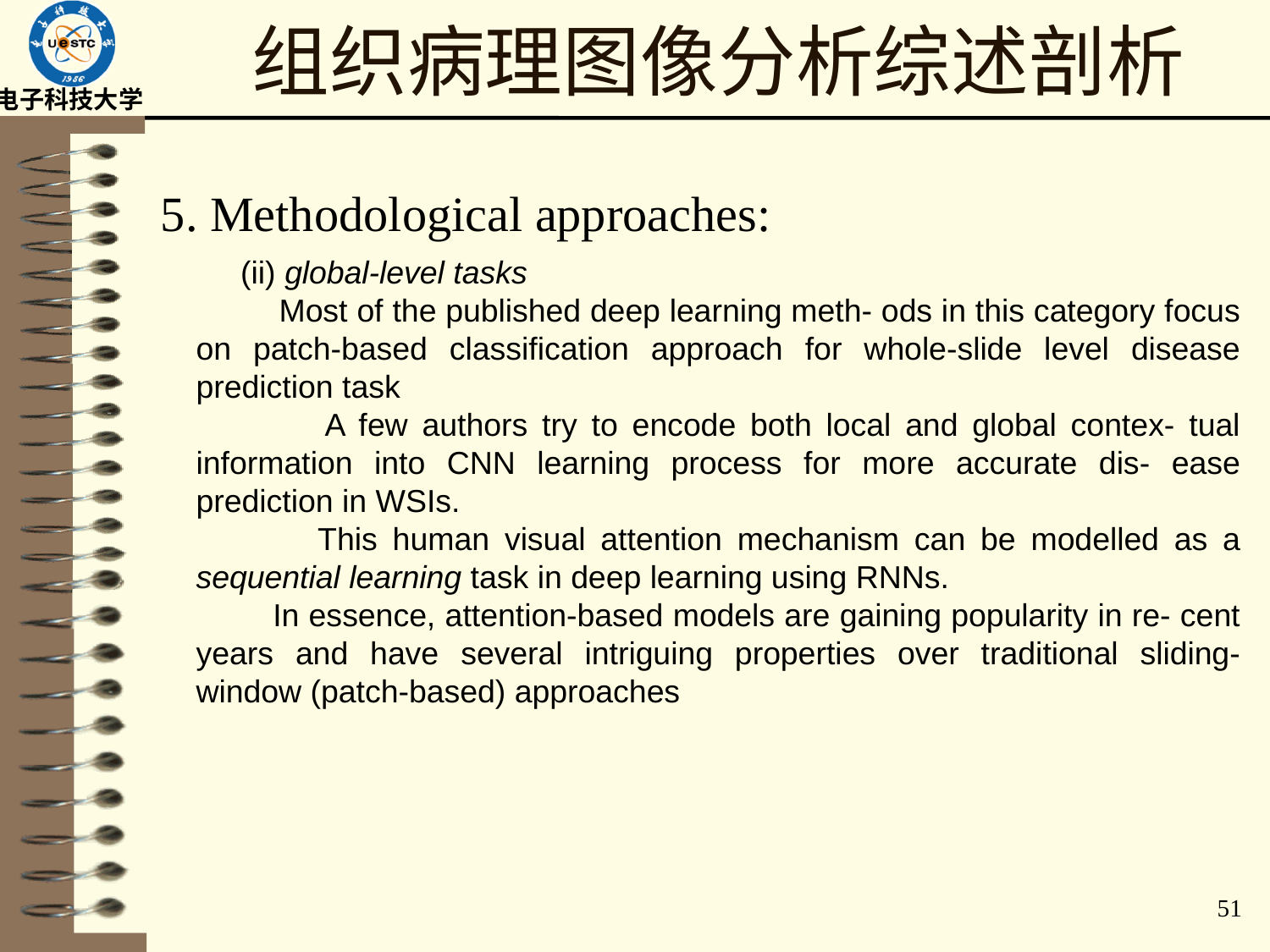

# 组织病理图像分析综述剖析
5. Methodological approaches:

     (ii) global-level tasks
         Most of the published deep learning meth- ods in this category focus on patch-based classification approach for whole-slide level disease prediction task
         A few authors try to encode both local and global contex- tual information into CNN learning process for more accurate dis- ease prediction in WSIs.
        This human visual attention mechanism can be modelled as a sequential learning task in deep learning using RNNs.
        In essence, attention-based models are gaining popularity in re- cent years and have several intriguing properties over traditional sliding-window (patch-based) approaches

51